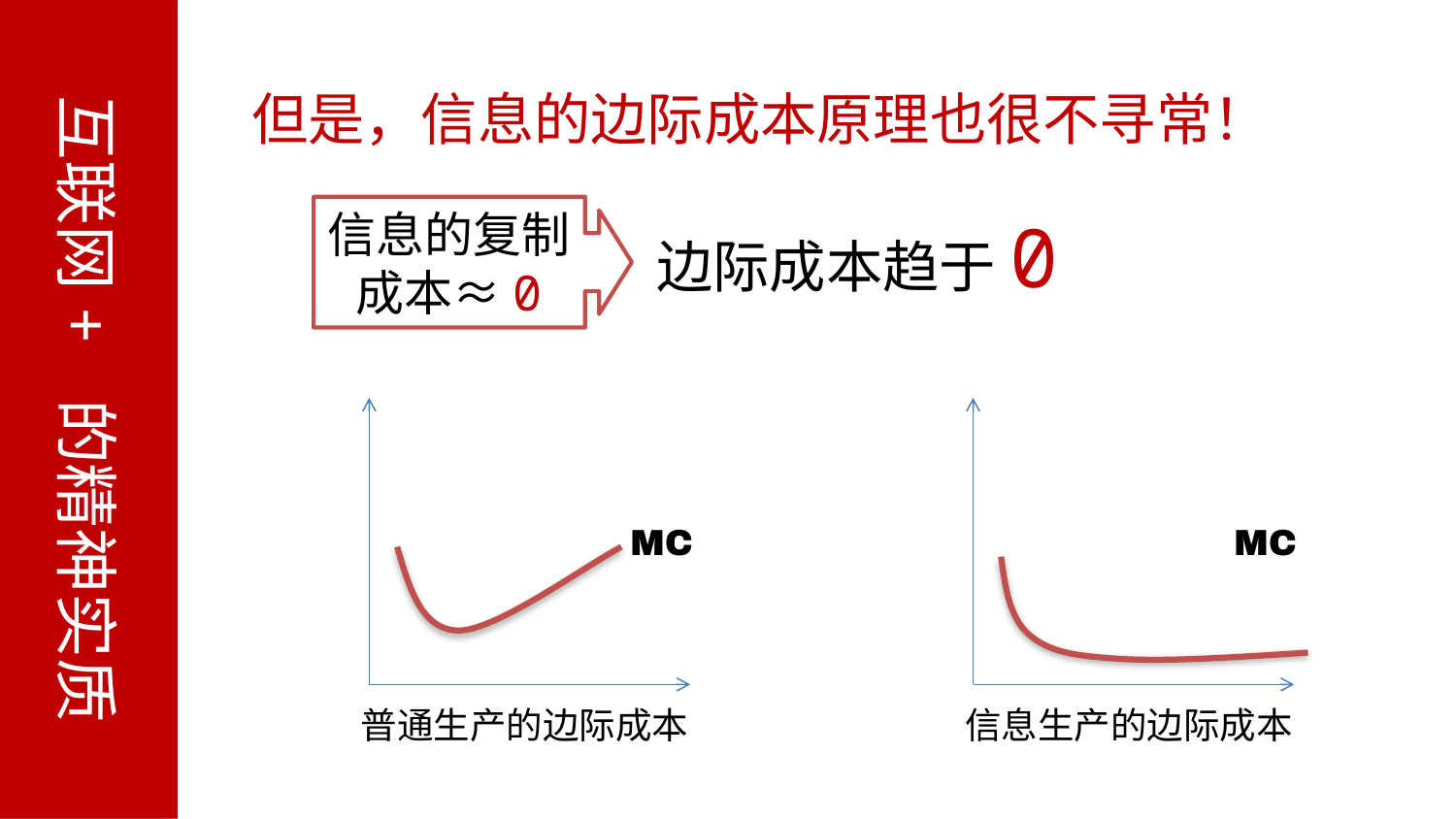

互联网+ 的精神实质
但是，信息的边际成本原理也很不寻常！
信息的复制
成本≈0
边际成本趋于0
MC

普通生产的边际成本
MC
信息生产的边际成本